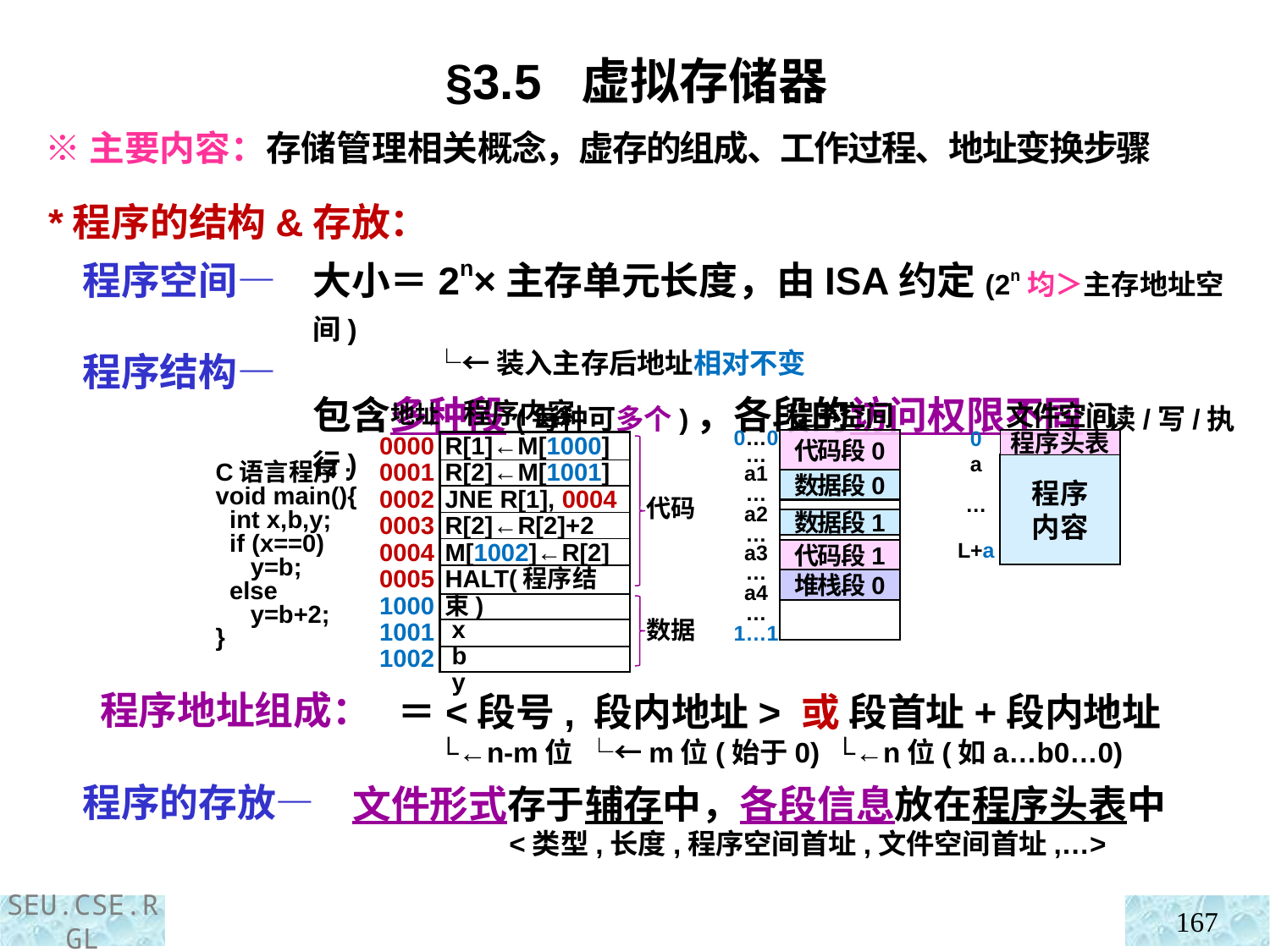

§3.5  虚拟存储器
 ※主要内容：存储管理相关概念，虚存的组成、工作过程、地址变换步骤
 *程序的结构&存放：
    程序空间—

    程序结构—

      程序地址组成：

    程序的存放—
大小＝2n×主存单元长度，由ISA约定(2n均＞主存地址空间)
                   └←装入主存后地址相对不变
包含多种段(每种可多个)，各段的访问权限不同(读/写/执行)
地址    程序内容
0000
0001
0002
0003
0004
0005
1000
1001
1002
R[1]←M[1000]
R[2]←M[1001]
JNE R[1], 0004
R[2]←R[2]+2
M[1002]←R[2]
HALT(程序结束)
 x
 b
 y

代码

数据

C语言程序:
void main(){
  int x,b,y;
  if (x==0)
     y=b;
  else
     y=b+2;
}
程序空间
0…0
…
a1
…
a2
…
a3
…
a4
…
1…1

文件空间
程序头表
0
a

…

L+a
程序
内容
代码段0
数据段0
数据段1
代码段1
堆栈段0
    ＝<段号, 段内地址> 或 段首址+段内地址
           └←n-m位  └←m位(始于0)  └←n位(如a…b0…0)
文件形式存于辅存中，各段信息放在程序头表中
                    <类型,长度,程序空间首址,文件空间首址,…>
167